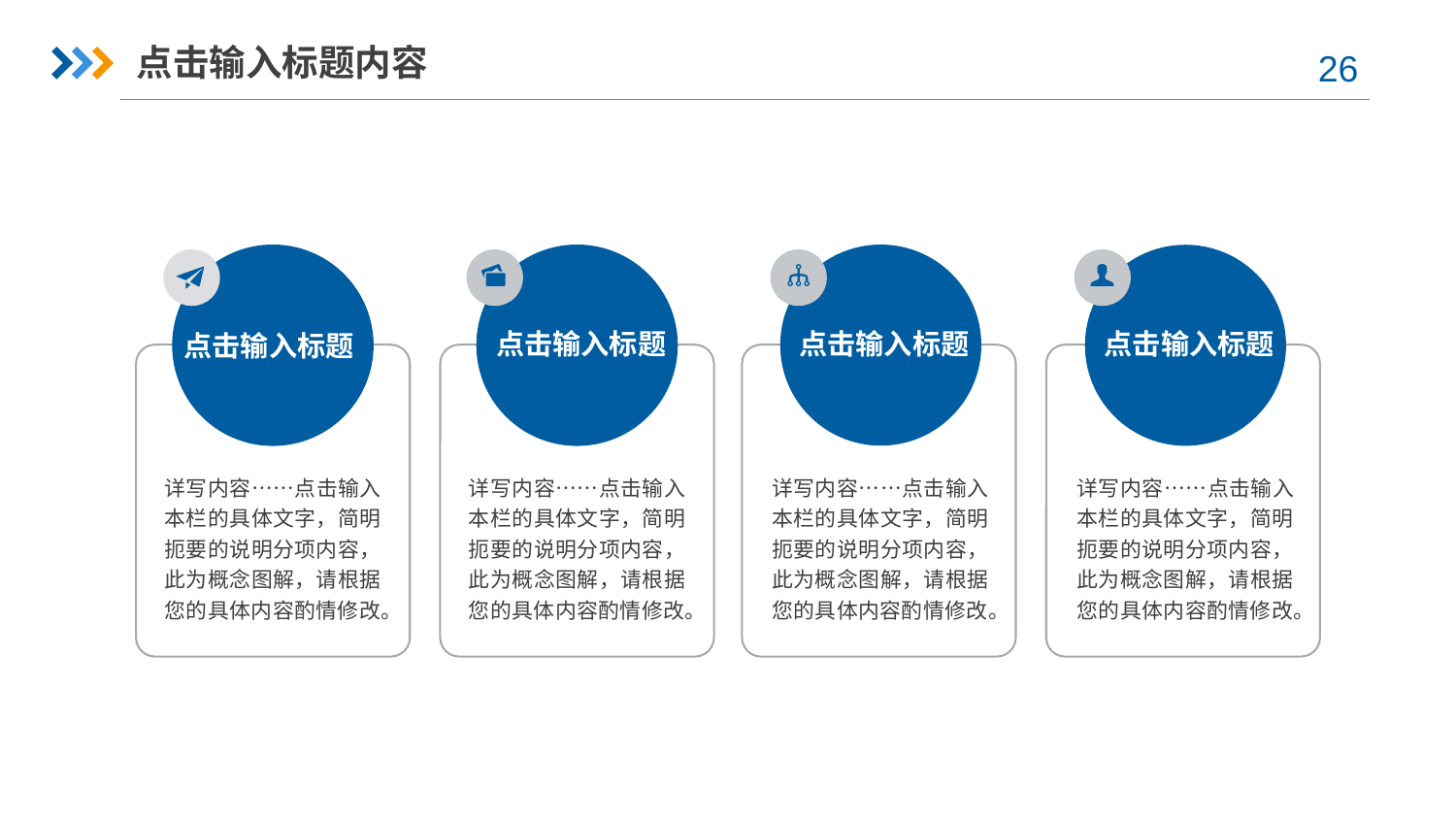

点击输入标题内容

点击输入标题
点击输入标题
点击输入标题
点击输入标题

详写内容……点击输入本栏的具体文字，简明扼要的说明分项内容，此为概念图解，请根据您的具体内容酌情修改。
详写内容……点击输入本栏的具体文字，简明扼要的说明分项内容，此为概念图解，请根据您的具体内容酌情修改。
详写内容……点击输入本栏的具体文字，简明扼要的说明分项内容，此为概念图解，请根据您的具体内容酌情修改。
详写内容……点击输入本栏的具体文字，简明扼要的说明分项内容，此为概念图解，请根据您的具体内容酌情修改。